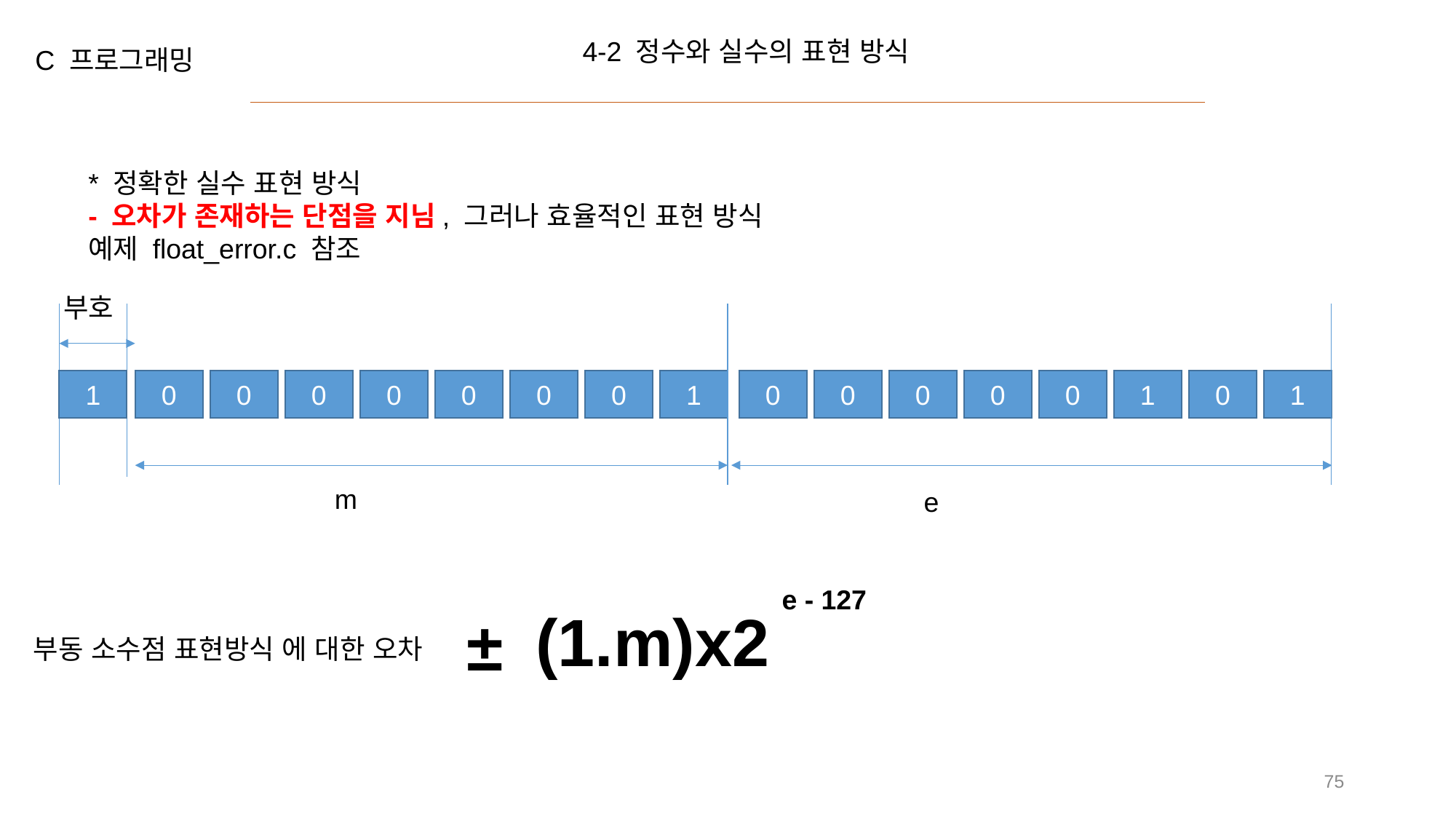

4-2 정수와 실수의 표현 방식
C 프로그래밍
* 정확한 실수 표현 방식
- 오차가 존재하는 단점을 지님, 그러나 효율적인 표현 방식
예제 float_error.c 참조
부호
0
0
0
0
0
1
0
1
1
0
0
0
0
0
0
0
1
m
e
e - 127
(1.m)x2
±
부동 소수점 표현방식 에 대한 오차
75